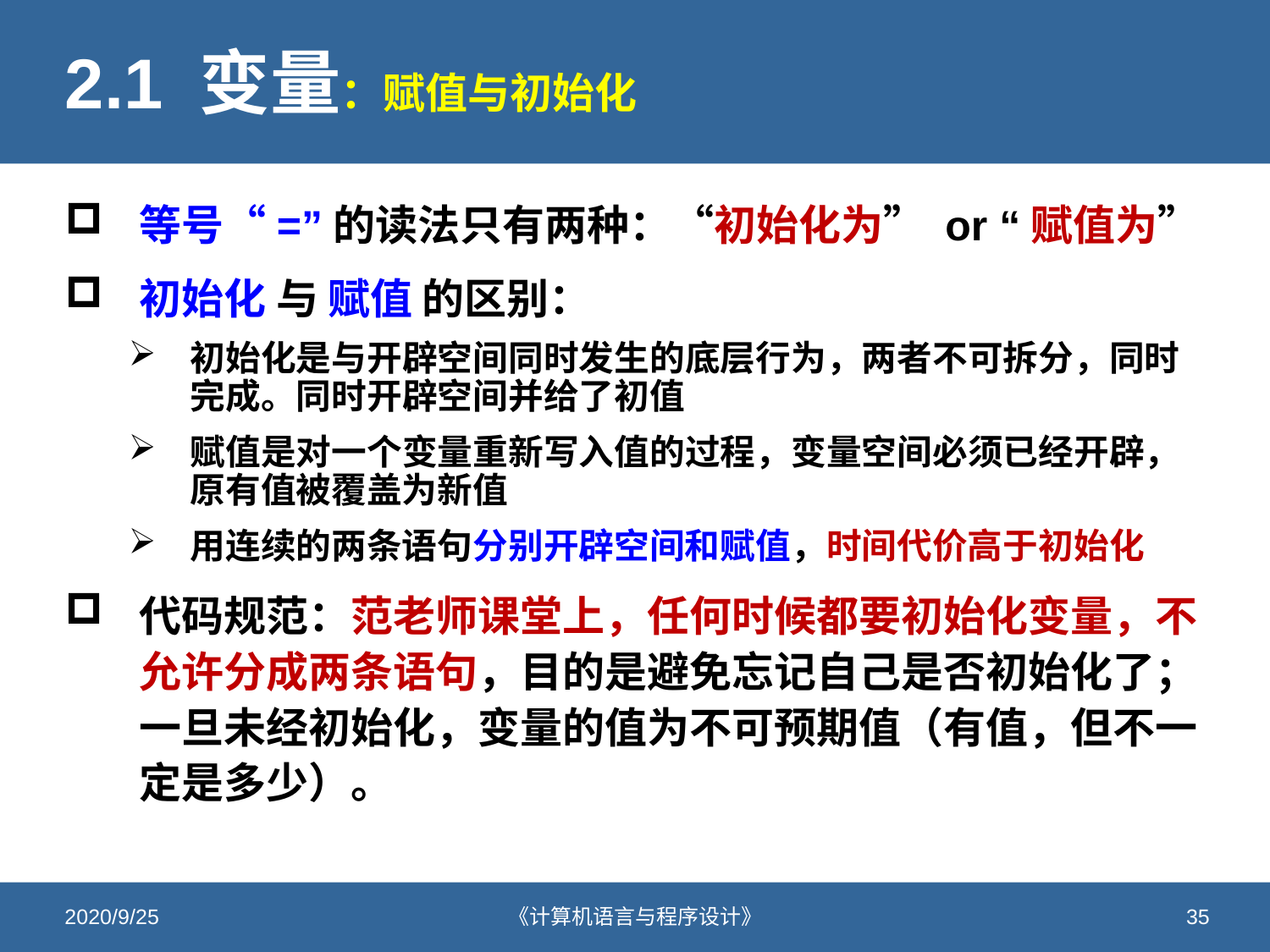

# 2.1 变量：赋值与初始化
等号“=”的读法只有两种：“初始化为” or “赋值为”
初始化 与 赋值 的区别：
初始化是与开辟空间同时发生的底层行为，两者不可拆分，同时完成。同时开辟空间并给了初值
赋值是对一个变量重新写入值的过程，变量空间必须已经开辟，原有值被覆盖为新值
用连续的两条语句分别开辟空间和赋值，时间代价高于初始化
代码规范：范老师课堂上，任何时候都要初始化变量，不允许分成两条语句，目的是避免忘记自己是否初始化了；一旦未经初始化，变量的值为不可预期值（有值，但不一定是多少）。
2020/9/25
《计算机语言与程序设计》
35